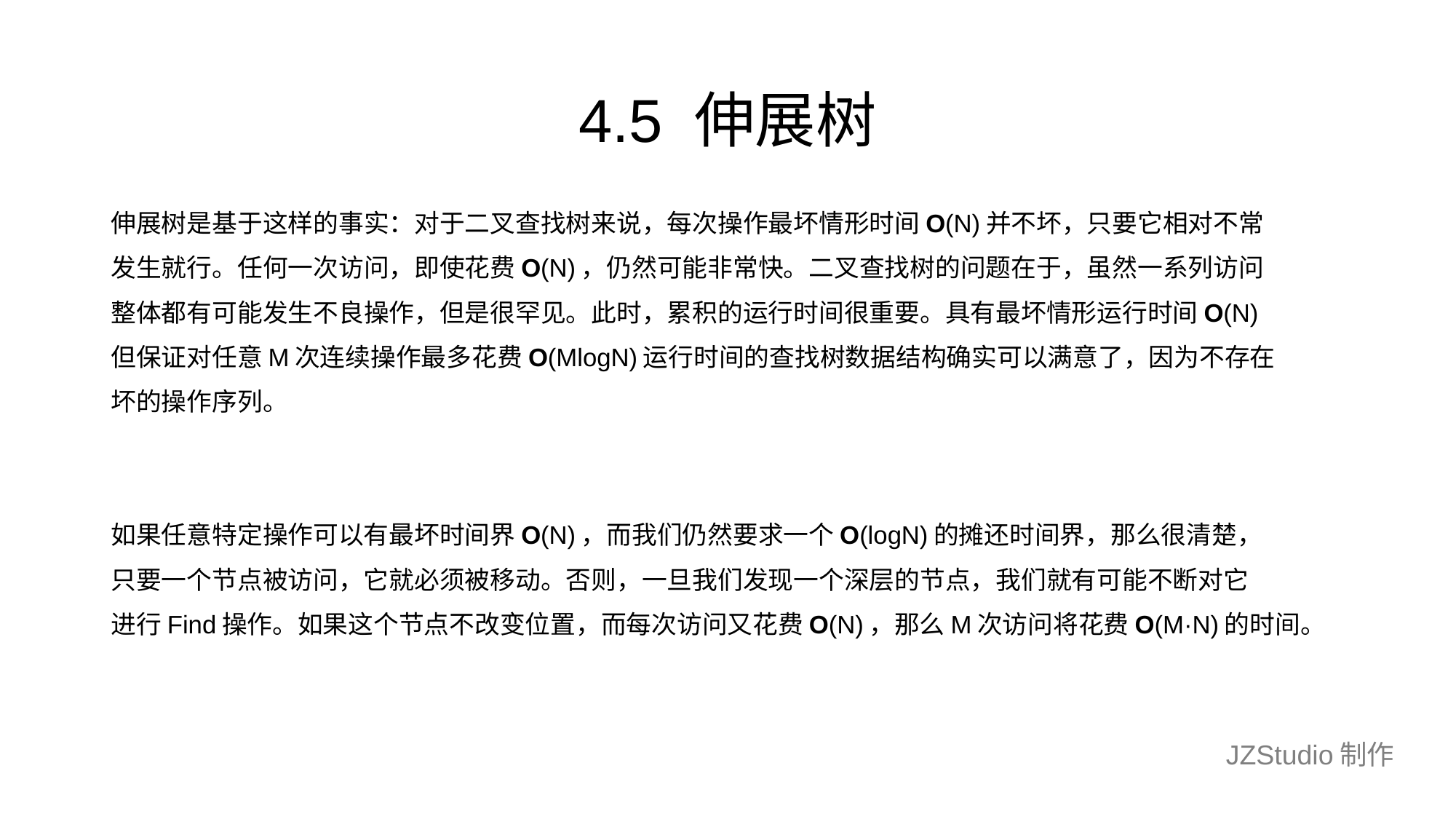

# 4.5 伸展树
伸展树是基于这样的事实：对于二叉查找树来说，每次操作最坏情形时间O(N)并不坏，只要它相对不常
发生就行。任何一次访问，即使花费O(N)，仍然可能非常快。二叉查找树的问题在于，虽然一系列访问
整体都有可能发生不良操作，但是很罕见。此时，累积的运行时间很重要。具有最坏情形运行时间O(N)
但保证对任意M次连续操作最多花费O(MlogN)运行时间的查找树数据结构确实可以满意了，因为不存在
坏的操作序列。

如果任意特定操作可以有最坏时间界O(N)，而我们仍然要求一个O(logN)的摊还时间界，那么很清楚，
只要一个节点被访问，它就必须被移动。否则，一旦我们发现一个深层的节点，我们就有可能不断对它
进行Find操作。如果这个节点不改变位置，而每次访问又花费O(N)，那么M次访问将花费O(M·N)的时间。